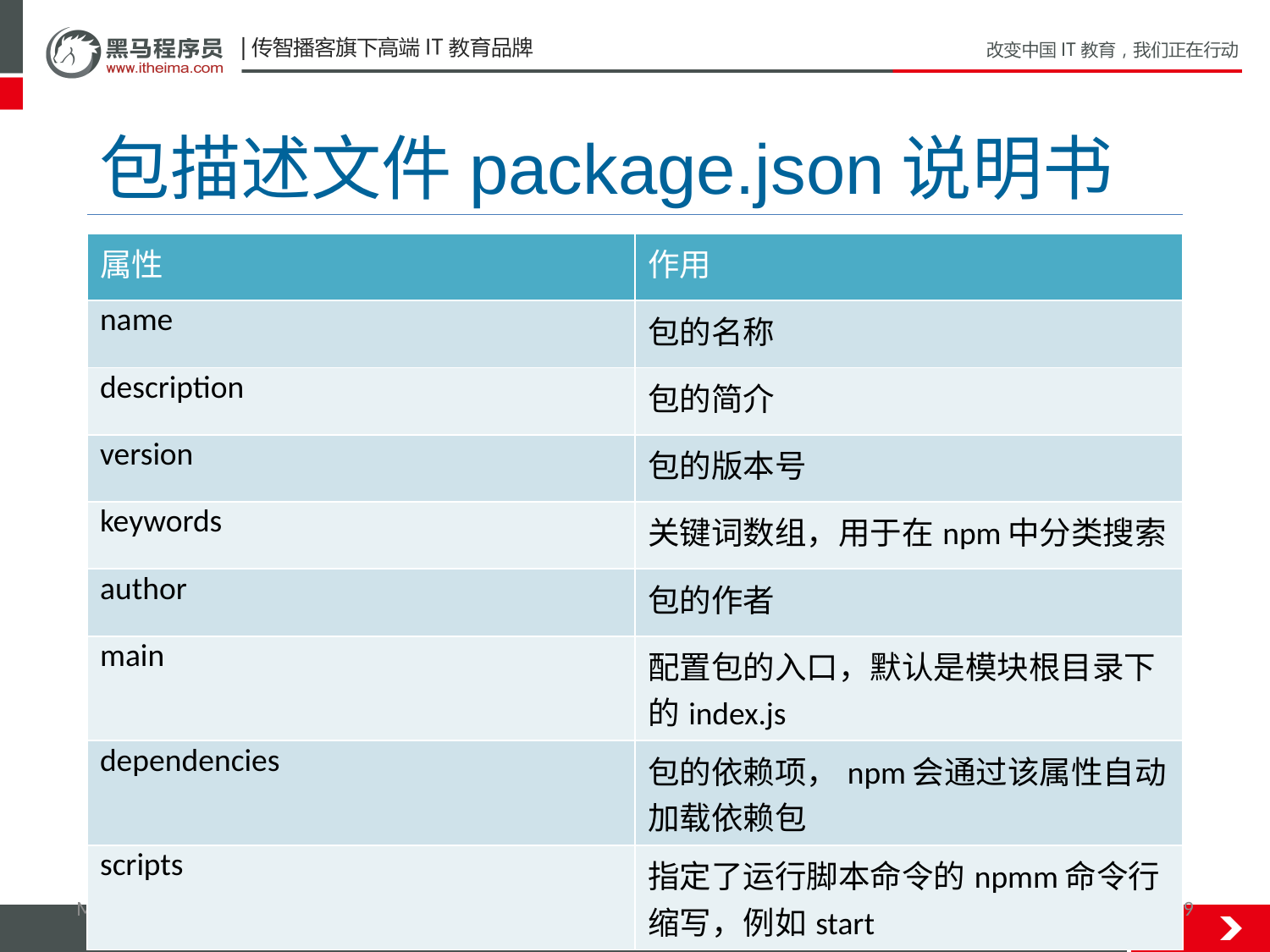

# 包描述文件package.json说明书
| 属性 | 作用 |
| --- | --- |
| name | 包的名称 |
| description | 包的简介 |
| version | 包的版本号 |
| keywords | 关键词数组，用于在npm中分类搜索 |
| author | 包的作者 |
| main | 配置包的入口，默认是模块根目录下的index.js |
| dependencies | 包的依赖项，npm会通过该属性自动加载依赖包 |
| scripts | 指定了运行脚本命令的npmm命令行缩写，例如start |
MAKE IT BETTER
49